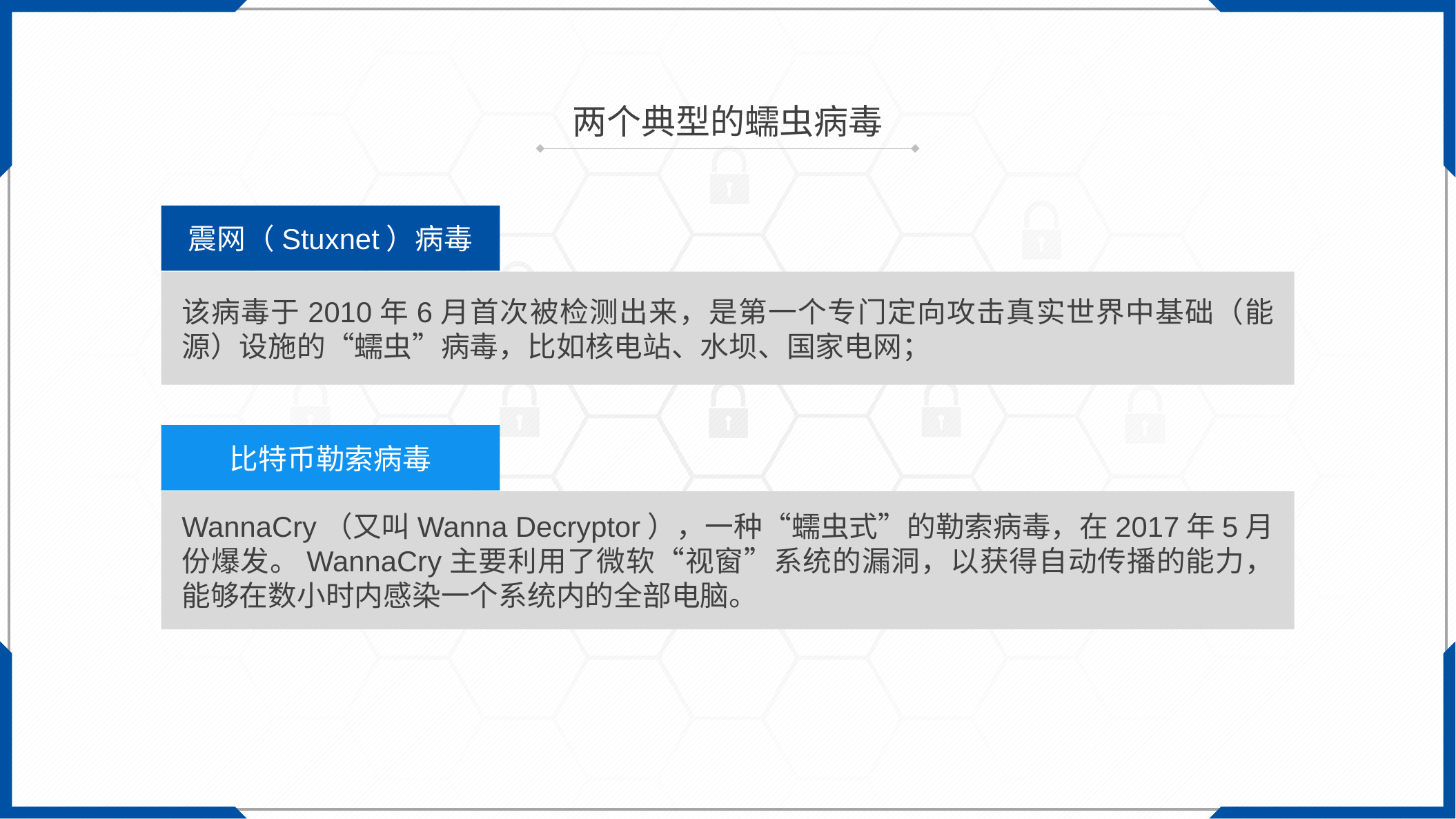

两个典型的蠕虫病毒
震网（Stuxnet）病毒
该病毒于2010年6月首次被检测出来，是第一个专门定向攻击真实世界中基础（能源）设施的“蠕虫”病毒，比如核电站、水坝、国家电网；
比特币勒索病毒
WannaCry（又叫Wanna Decryptor），一种“蠕虫式”的勒索病毒，在2017年5月份爆发。WannaCry主要利用了微软“视窗”系统的漏洞，以获得自动传播的能力，能够在数小时内感染一个系统内的全部电脑。